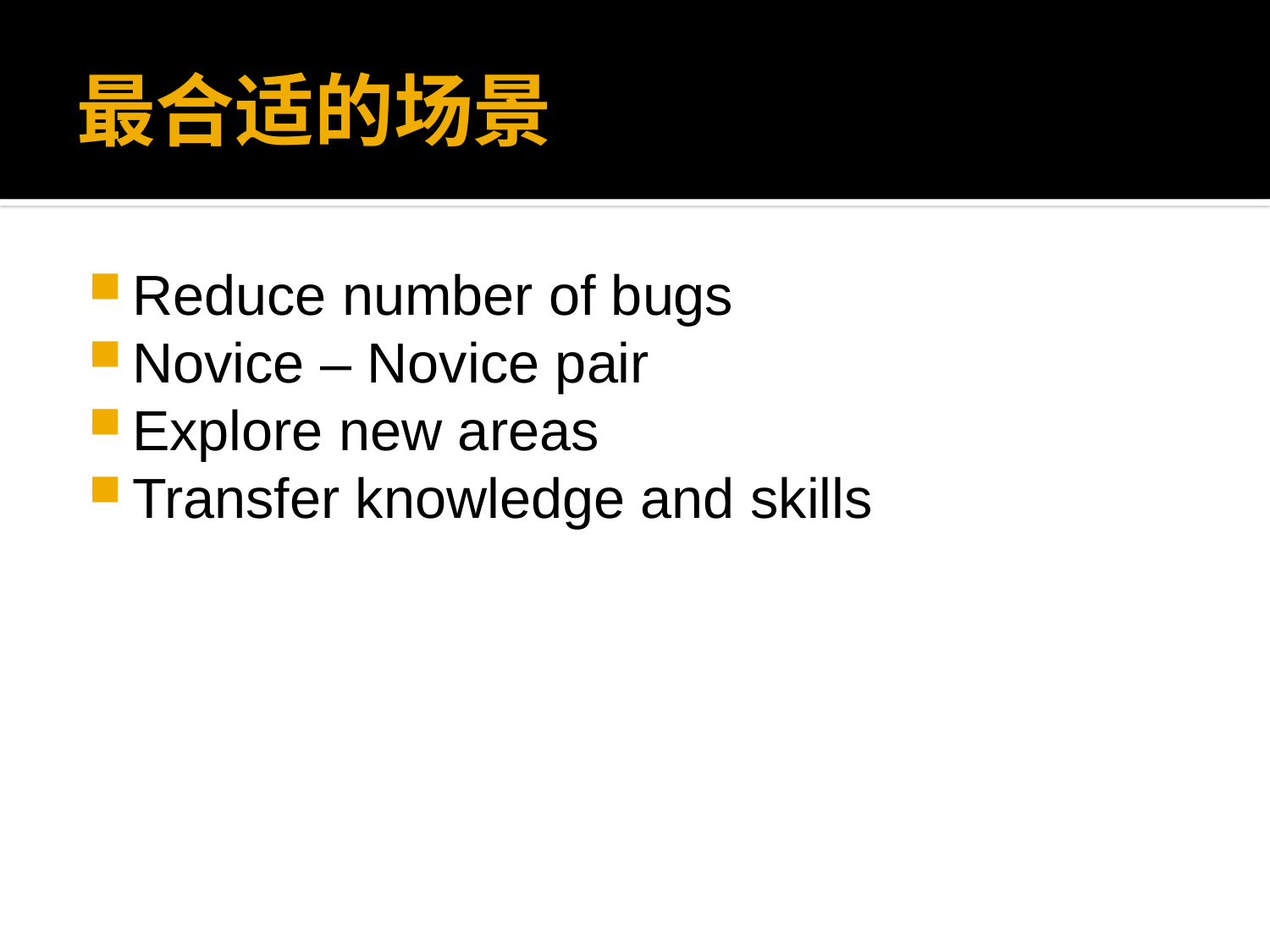

# 最合适的场景
Reduce number of bugs
Novice – Novice pair
Explore new areas
Transfer knowledge and skills